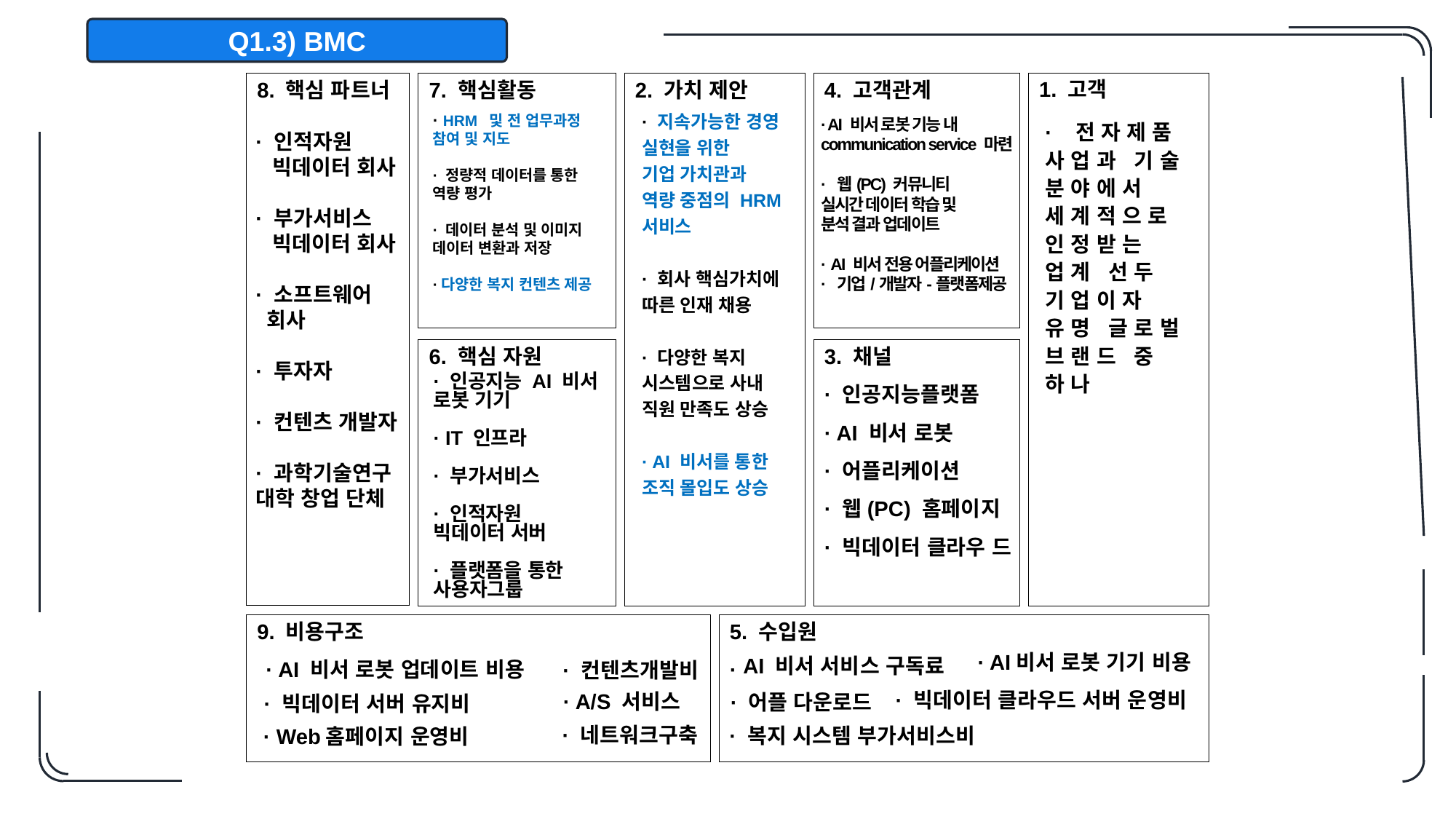

Q1.3) BMC

7. 핵심활동

2. 가치 제안
4. 고객관계
1. 고객
8. 핵심 파트너
· 지속가능한 경영 실현을 위한
기업 가치관과
역량 중점의 HRM 서비스

· 회사 핵심가치에 따른 인재 채용

· 다양한 복지
시스템으로 사내 직원 만족도 상승

· AI 비서를 통한 조직 몰입도 상승
· HRM ​ 및 전 업무과정 참여 및 지도

· 정량적 데이터를 통한 역량 평가

· 데이터 분석 및 이미지 데이터 변환과 저장

·다양한 복지 컨텐츠 제공
· AI 비서 로봇 기능 내 communication service 마련

·  웹(PC) 커뮤니티
실시간 데이터 학습 및
분석 결과 업데이트

·  AI 비서 전용 어플리케이션
·  기업/개발자-플랫폼제공
· 전자제품 사업과 기술 분야에서
세계적으로 인정받는
업계 선두 기업이자
유명 글로벌 브랜드 중 하나
· 인적자원
  빅데이터 회사

· 부가서비스
  빅데이터 회사

· 소프트웨어
 회사

· 투자자

· 컨텐츠 개발자​

· 과학기술연구 대학 창업 단체

6. 핵심 자원
3. 채널
· 인공지능플랫폼
· AI 비서 로봇
· 어플리케이션
· 웹(PC) 홈페이지
· 빅데이터 클라우 드
· 인공지능 AI 비서 로봇 기기

· IT 인프라

· 부가서비스

· 인적자원 빅데이터 서버

· 플랫폼을 통한 사용자그룹

9. 비용구조
5. 수입원
·
 AI 비서 서비스 구독료
· AI비서 로봇 기기 비용​
· AI 비서 로봇 업데이트 비용
· 컨텐츠개발비
· 빅데이터 클라우드 서버 운영비
· A/S 서비스
· 어플 다운로드
· 빅데이터 서버 유지비
· 네트워크구축
· 복지 시스템 부가서비스비
 · Web홈페이지 운영비